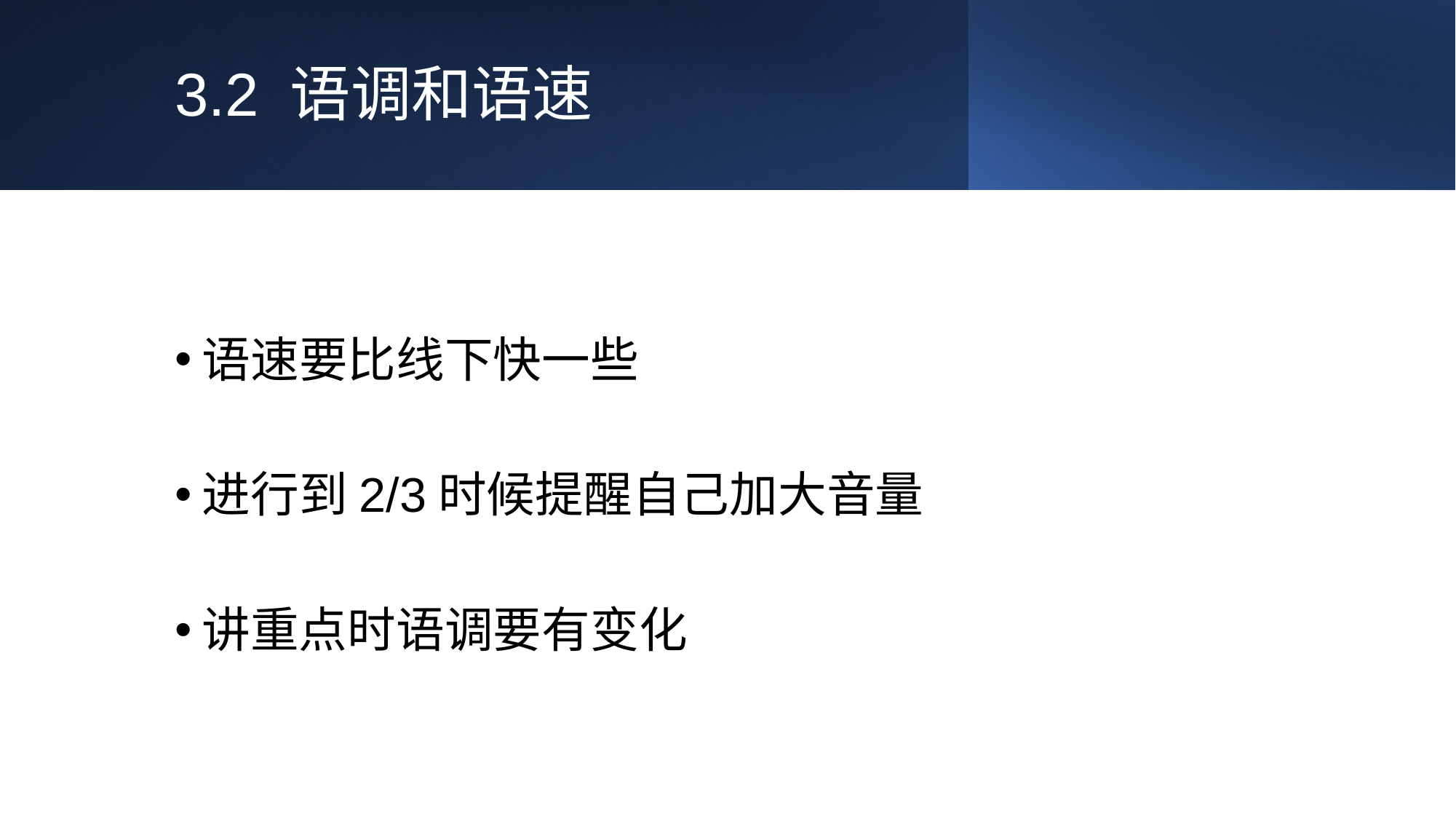

# 3.2 语调和语速
语速要比线下快一些

进行到2/3时候提醒自己加大音量

讲重点时语调要有变化